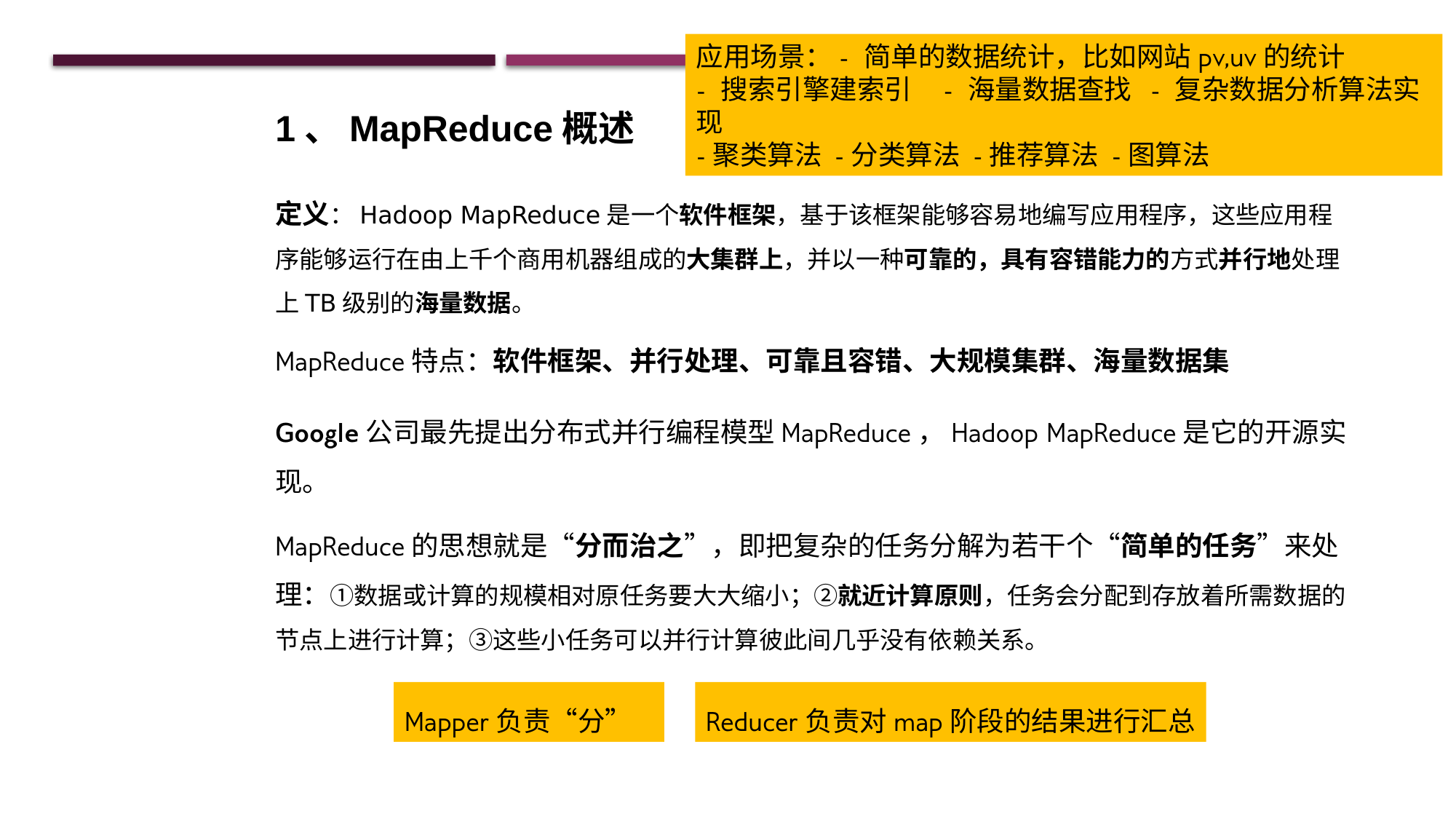

应用场景：- 简单的数据统计，比如网站pv,uv的统计
- 搜索引擎建索引    - 海量数据查找  - 复杂数据分析算法实现
-聚类算法 -分类算法 -推荐算法 -图算法
1、MapReduce概述
定义：Hadoop MapReduce是一个软件框架，基于该框架能够容易地编写应用程序，这些应用程序能够运行在由上千个商用机器组成的大集群上，并以一种可靠的，具有容错能力的方式并行地处理上TB级别的海量数据。
MapReduce特点：软件框架、并行处理、可靠且容错、大规模集群、海量数据集
Google公司最先提出分布式并行编程模型MapReduce，Hadoop MapReduce是它的开源实现。
MapReduce的思想就是“分而治之”，即把复杂的任务分解为若干个“简单的任务”来处理：①数据或计算的规模相对原任务要大大缩小；②就近计算原则，任务会分配到存放着所需数据的节点上进行计算；③这些小任务可以并行计算彼此间几乎没有依赖关系。
Mapper负责“分”
Reducer负责对map阶段的结果进行汇总